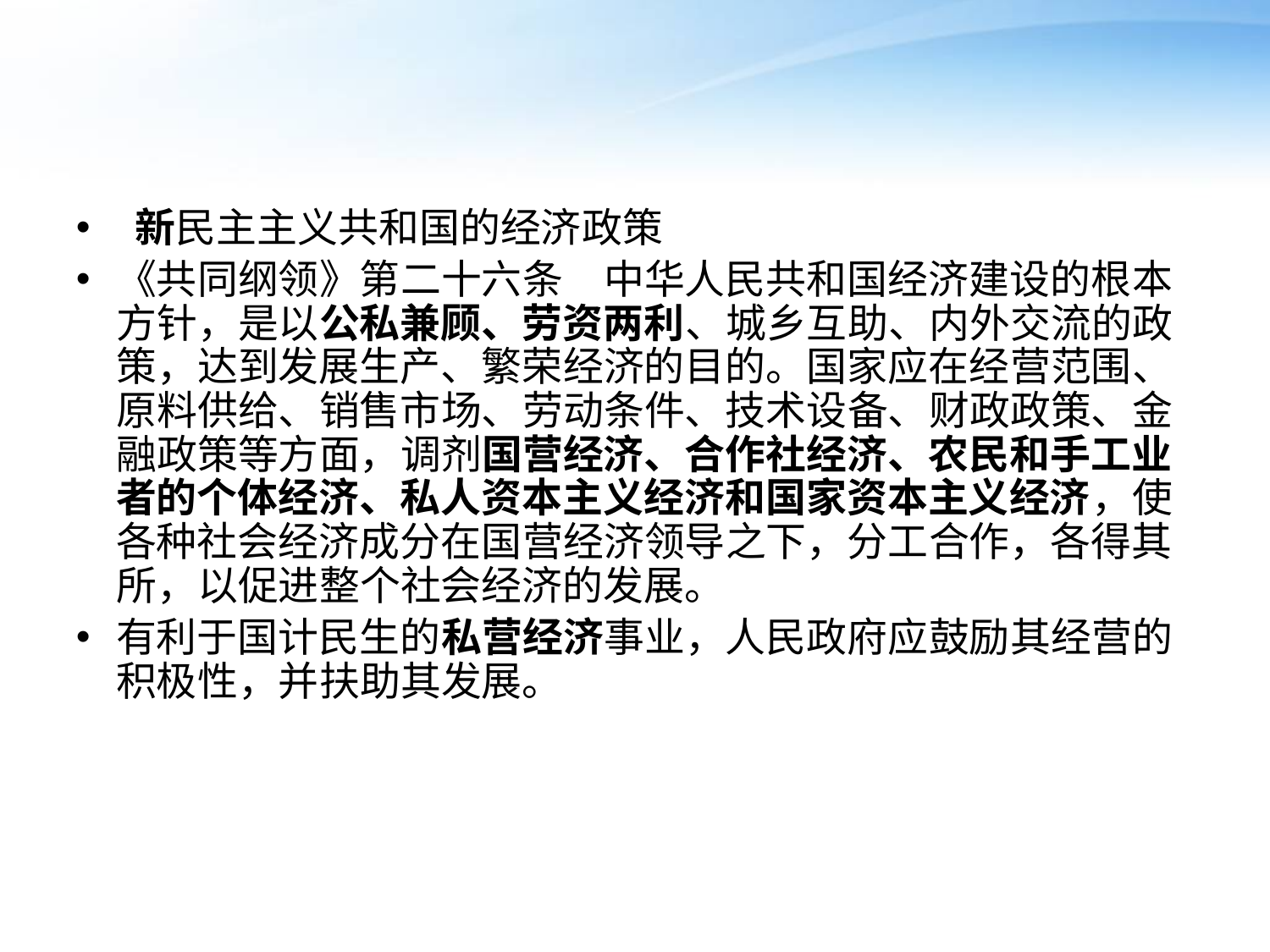

#
 新民主主义共和国的经济政策
《共同纲领》第二十六条　中华人民共和国经济建设的根本方针，是以公私兼顾、劳资两利、城乡互助、内外交流的政策，达到发展生产、繁荣经济的目的。国家应在经营范围、原料供给、销售市场、劳动条件、技术设备、财政政策、金融政策等方面，调剂国营经济、合作社经济、农民和手工业者的个体经济、私人资本主义经济和国家资本主义经济，使各种社会经济成分在国营经济领导之下，分工合作，各得其所，以促进整个社会经济的发展。
有利于国计民生的私营经济事业，人民政府应鼓励其经营的积极性，并扶助其发展。